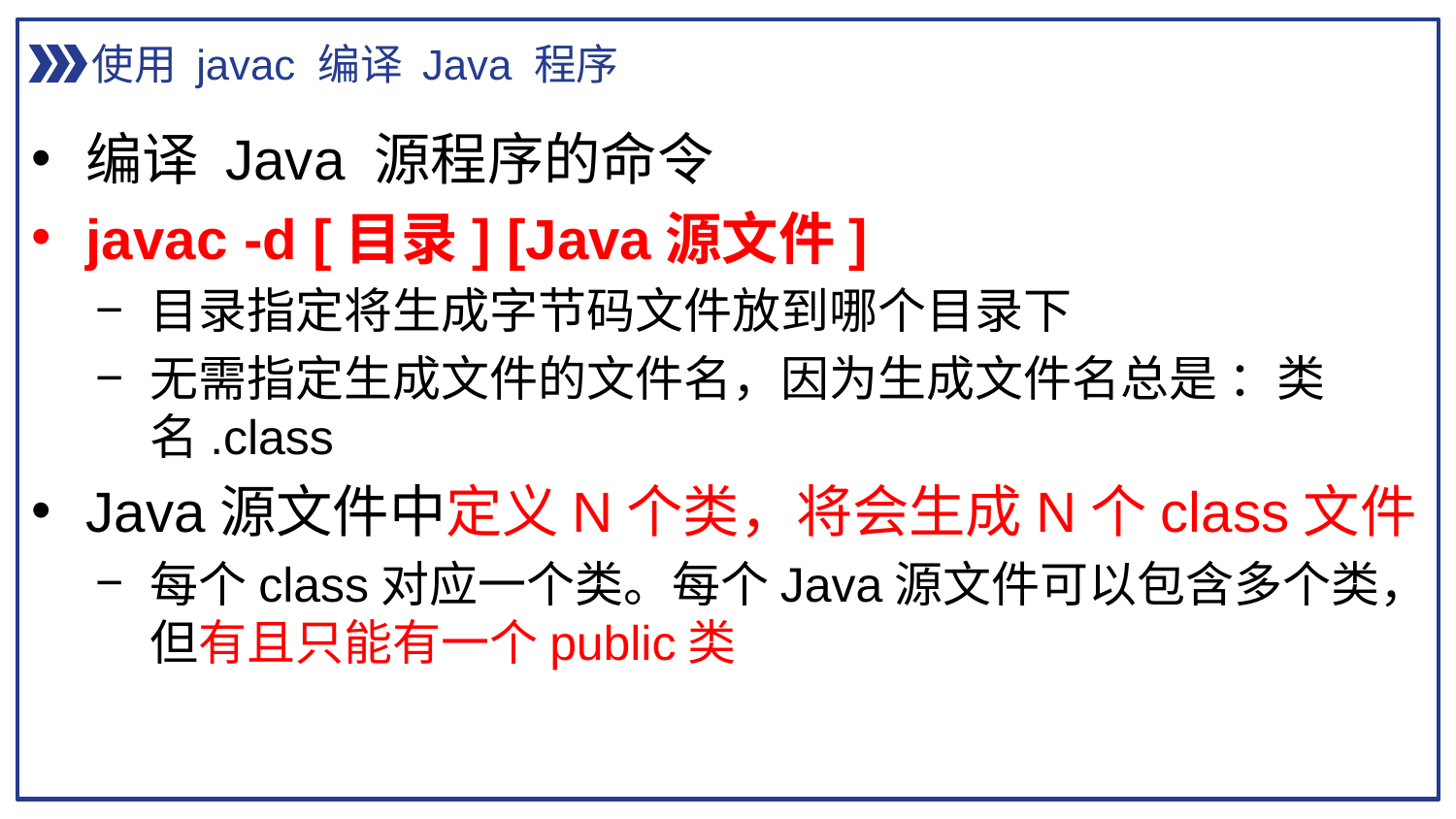

使用 javac 编译 Java 程序

编译 Java 源程序的命令
javac -d [目录] [Java源文件]
目录指定将生成字节码文件放到哪个目录下
无需指定生成文件的文件名，因为生成文件名总是 ：类名.class
Java源文件中定义N个类，将会生成N个class文件
每个class对应一个类。每个Java源文件可以包含多个类，但有且只能有一个public类